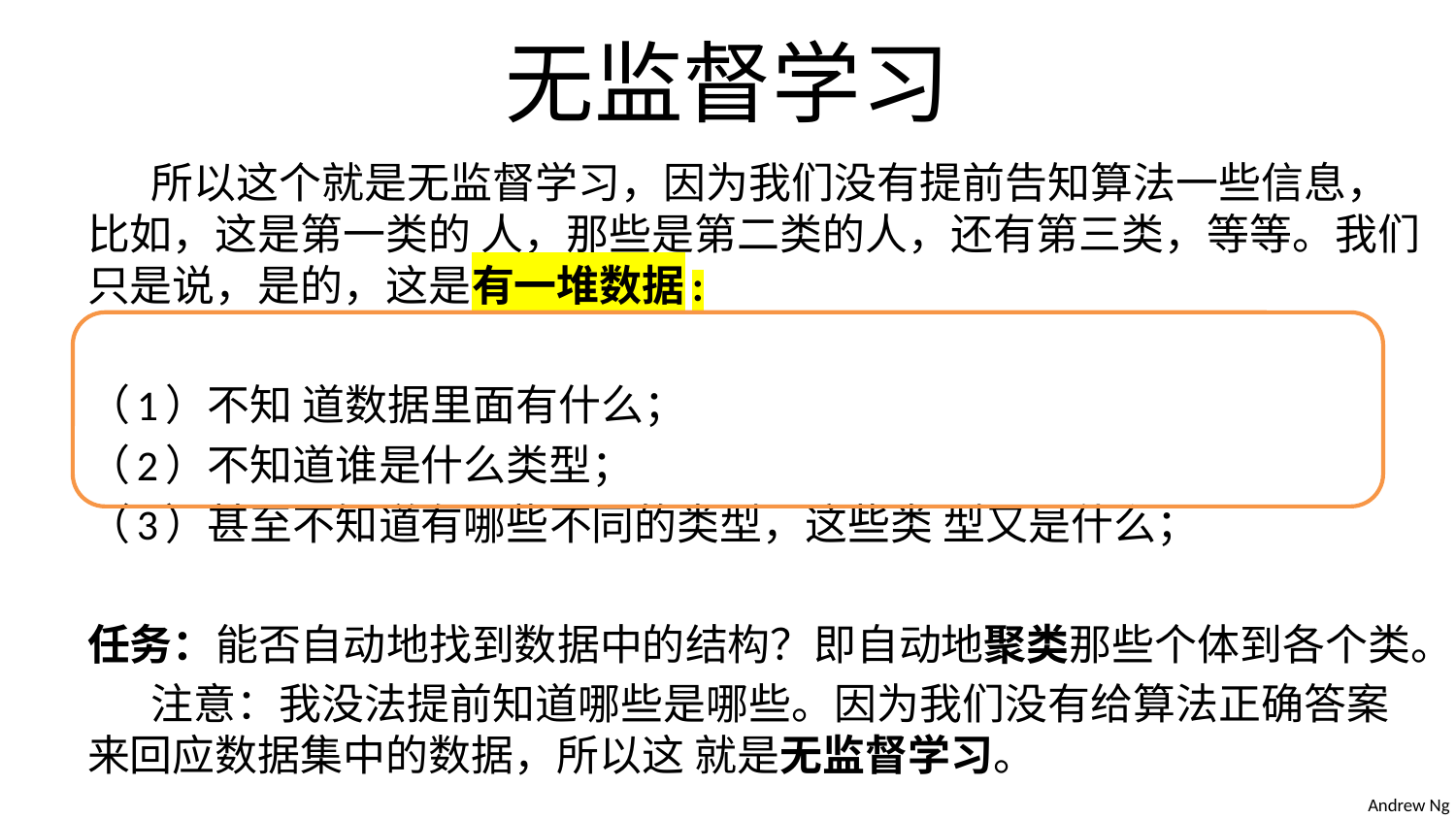

# 无监督学习
      所以这个就是无监督学习，因为我们没有提前告知算法一些信息，比如，这是第一类的 人，那些是第二类的人，还有第三类，等等。我们只是说，是的，这是有一堆数据:

（1）不知 道数据里面有什么；
（2）不知道谁是什么类型；
（3）甚至不知道有哪些不同的类型，这些类 型又是什么；

任务：能否自动地找到数据中的结构？即自动地聚类那些个体到各个类。
      注意：我没法提前知道哪些是哪些。因为我们没有给算法正确答案来回应数据集中的数据，所以这 就是无监督学习。